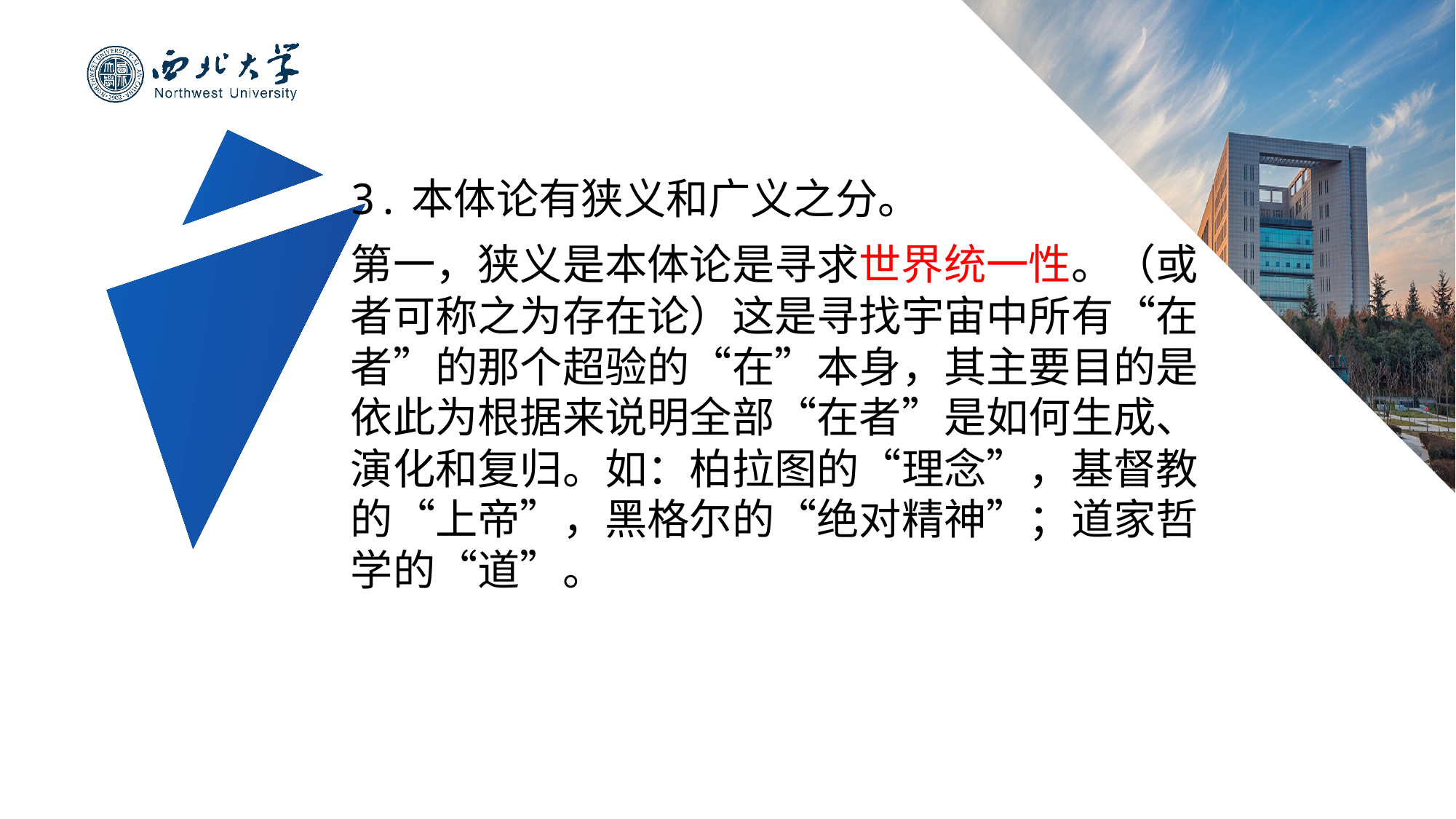

3.本体论有狭义和广义之分。
第一，狭义是本体论是寻求世界统一性。（或者可称之为存在论）这是寻找宇宙中所有“在者”的那个超验的“在”本身，其主要目的是依此为根据来说明全部“在者”是如何生成、演化和复归。如：柏拉图的“理念”，基督教的“上帝”，黑格尔的“绝对精神”；道家哲学的“道”。